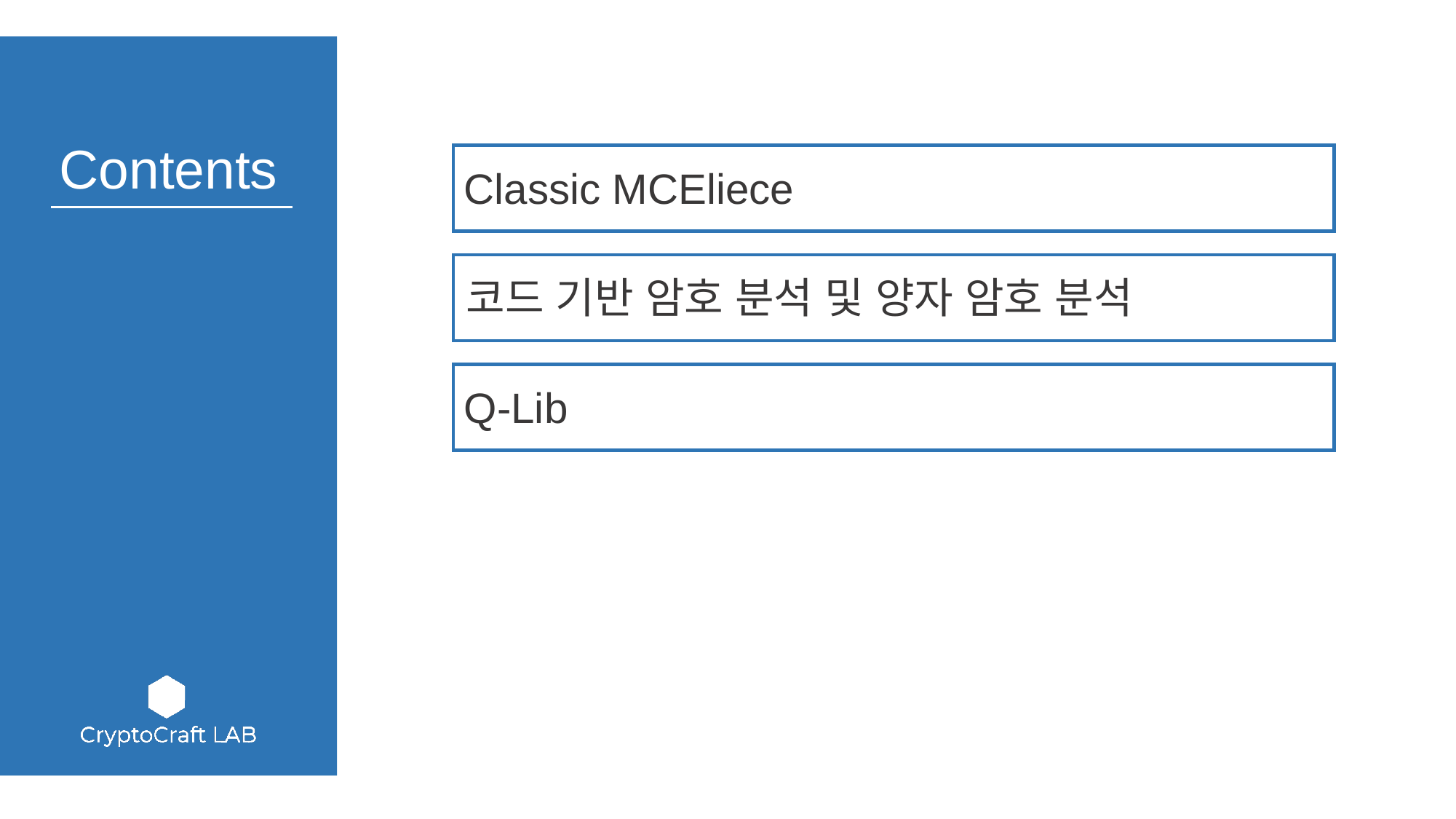

Classic MCEliece
코드 기반 암호 분석 및 양자 암호 분석
Q-Lib

기 타